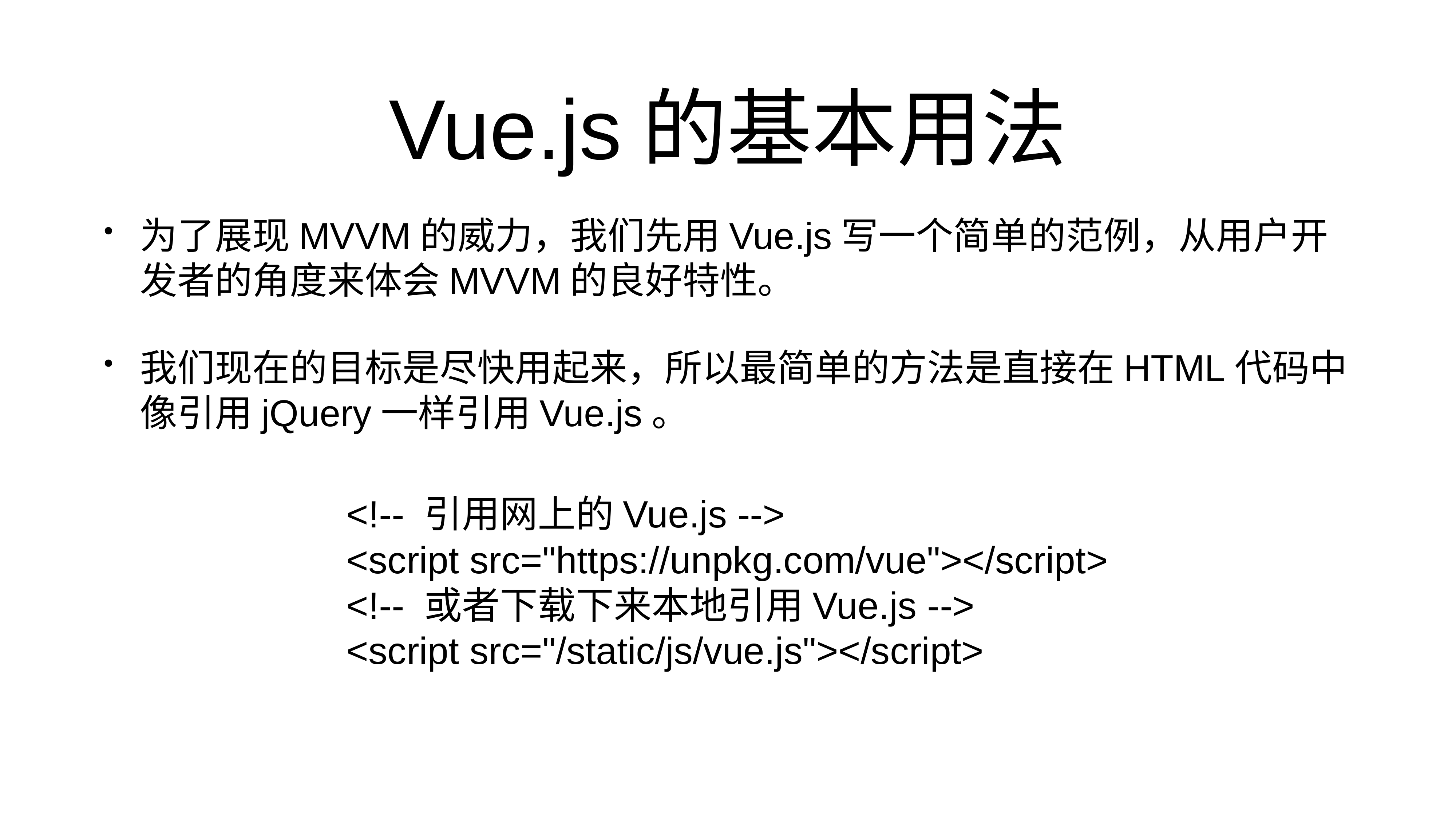

# Vue.js的基本用法
为了展现MVVM的威力，我们先用Vue.js写一个简单的范例，从用户开发者的角度来体会MVVM的良好特性。
我们现在的目标是尽快用起来，所以最简单的方法是直接在HTML代码中像引用jQuery一样引用Vue.js。
<!-- 引用网上的Vue.js -->
<script src="https://unpkg.com/vue"></script>
<!-- 或者下载下来本地引用Vue.js -->
<script src="/static/js/vue.js"></script>